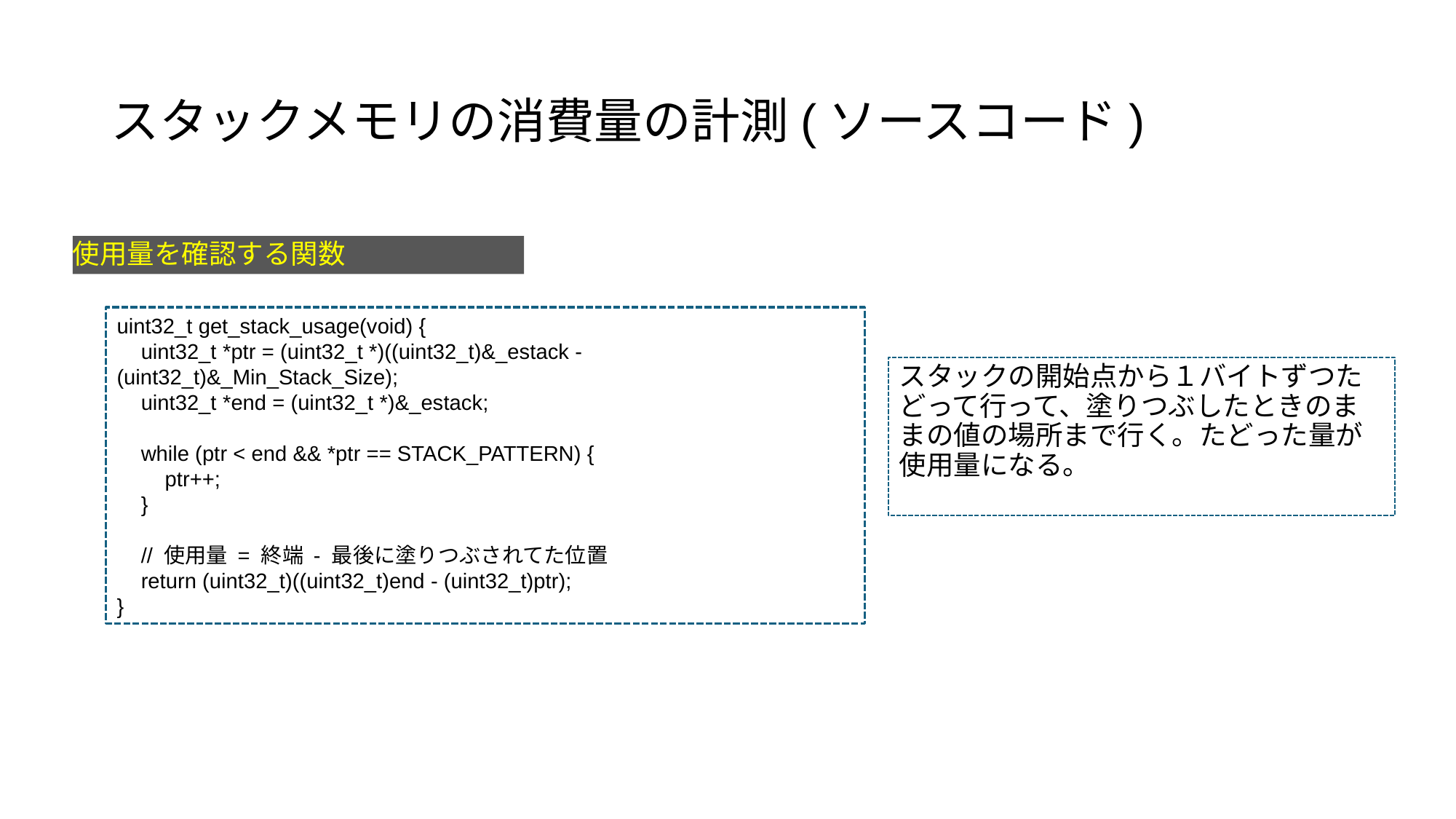

# スタックメモリの消費量の計測(ソースコード)
使用量を確認する関数
uint32_t get_stack_usage(void) {
    uint32_t *ptr = (uint32_t *)((uint32_t)&_estack - (uint32_t)&_Min_Stack_Size);
    uint32_t *end = (uint32_t *)&_estack;

    while (ptr < end && *ptr == STACK_PATTERN) {
        ptr++;
    }

    // 使用量 = 終端 - 最後に塗りつぶされてた位置
    return (uint32_t)((uint32_t)end - (uint32_t)ptr);
}
スタックの開始点から１バイトずつたどって行って、塗りつぶしたときのままの値の場所まで行く。たどった量が使用量になる。